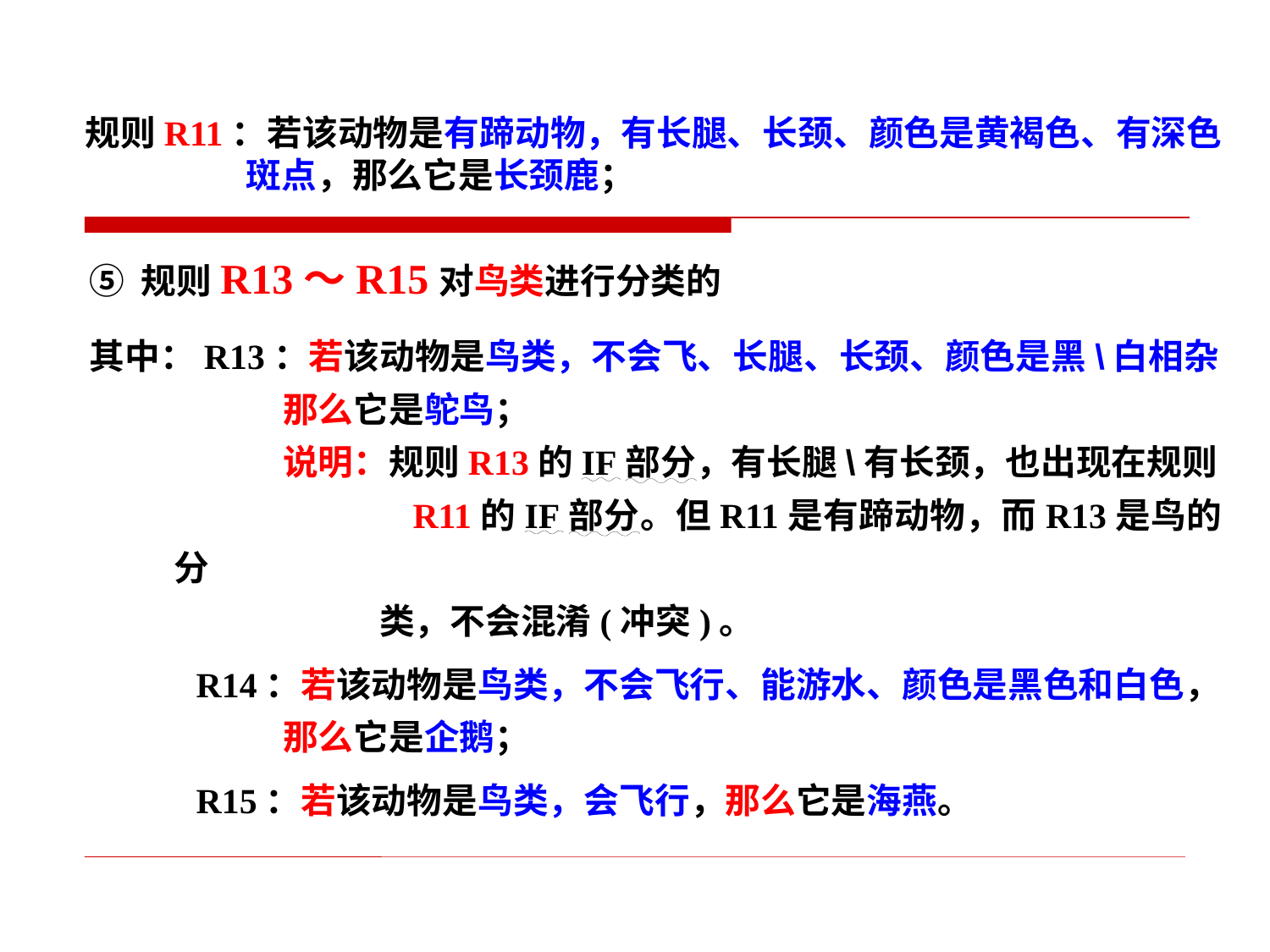

规则R11：若该动物是有蹄动物，有长腿、长颈、颜色是黄褐色、有深色
                   斑点，那么它是长颈鹿；
⑤ 规则R13～R15对鸟类进行分类的
其中：R13：若该动物是鸟类，不会飞、长腿、长颈、颜色是黑\白相杂
                       那么它是鸵鸟；
                       说明：规则R13的IF部分，有长腿\有长颈，也出现在规则
                                   R11的IF部分。但R11是有蹄动物，而R13是鸟的分
                                   类，不会混淆(冲突)。
            R14：若该动物是鸟类，不会飞行、能游水、颜色是黑色和白色，
                       那么它是企鹅；
            R15：若该动物是鸟类，会飞行，那么它是海燕。